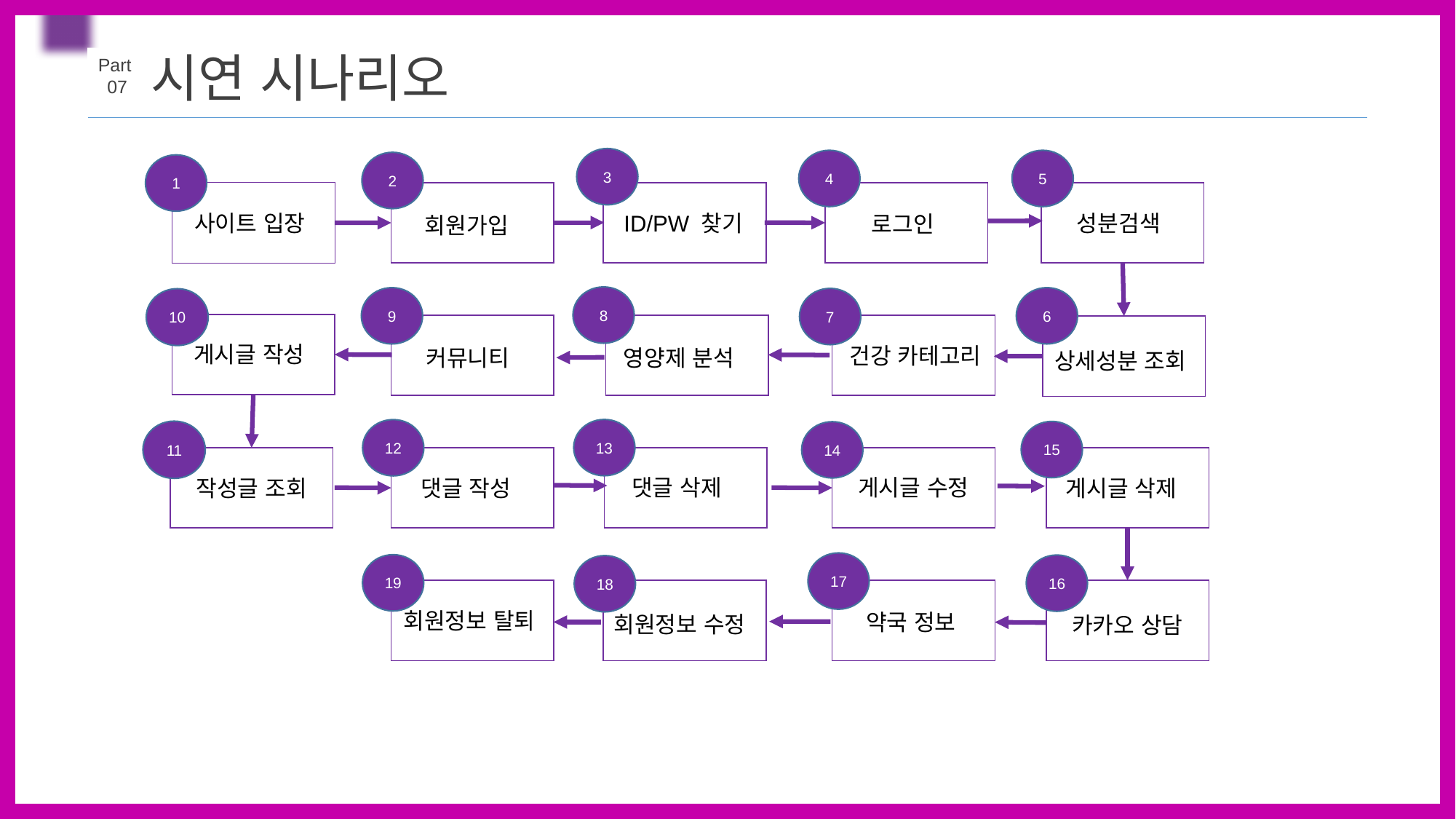

시연 시나리오
Part
 07
3
5
4
2
1

ID/PW 찾기
성분검색
사이트 입장
로그인
회원가입
8
9
6
7
10

게시글 작성
 건강 카테고리
커뮤니티
영양제 분석
상세성분 조회
13
12
11
15
14

게시글 수정
댓글 삭제
작성글 조회
댓글 작성
게시글 삭제
17
19
16
18

회원정보 탈퇴
약국 정보
회원정보 수정
카카오 상담